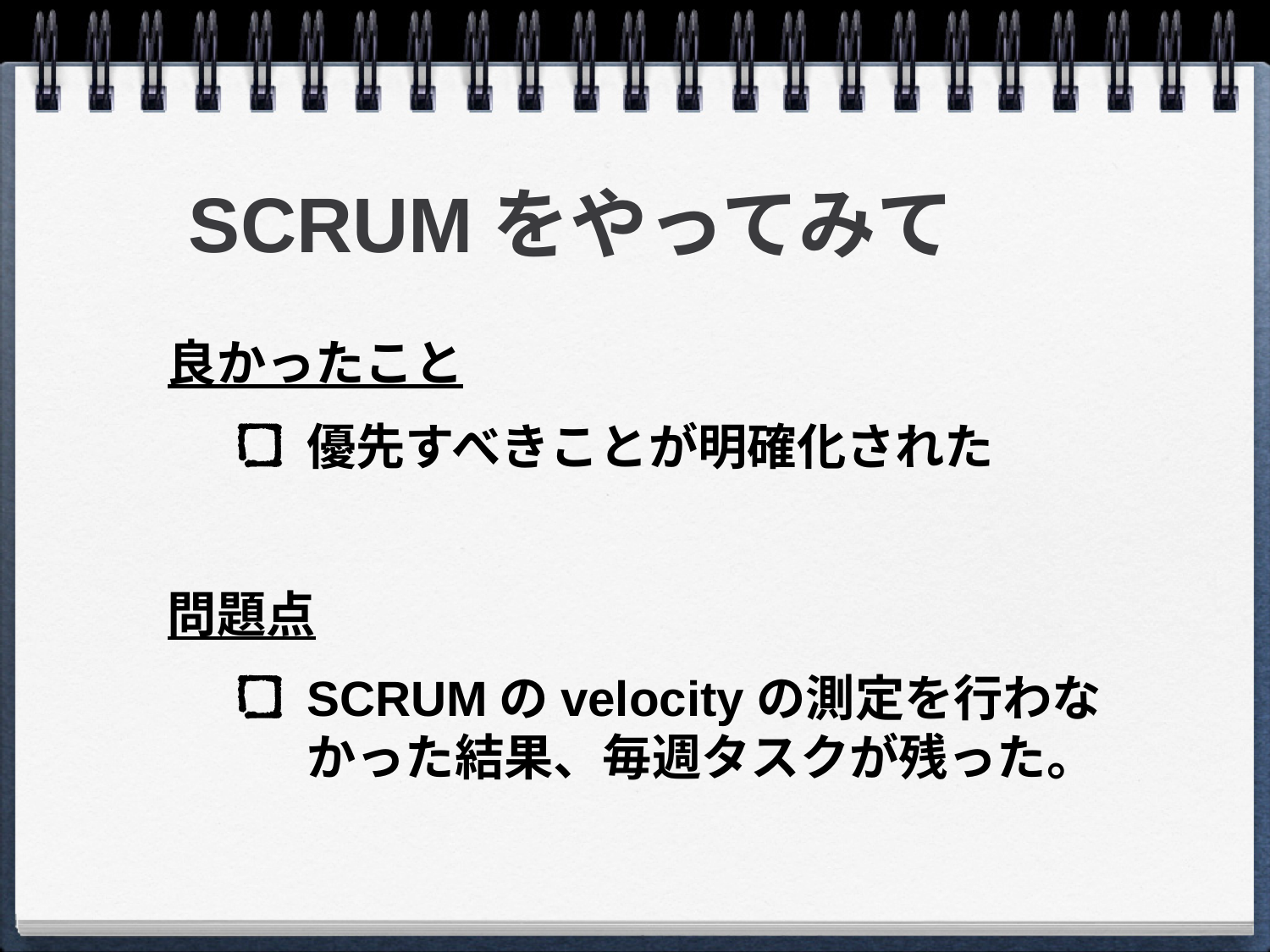

# SCRUMをやってみて
良かったこと
優先すべきことが明確化された

問題点
SCRUMのvelocityの測定を行わなかった結果、毎週タスクが残った。